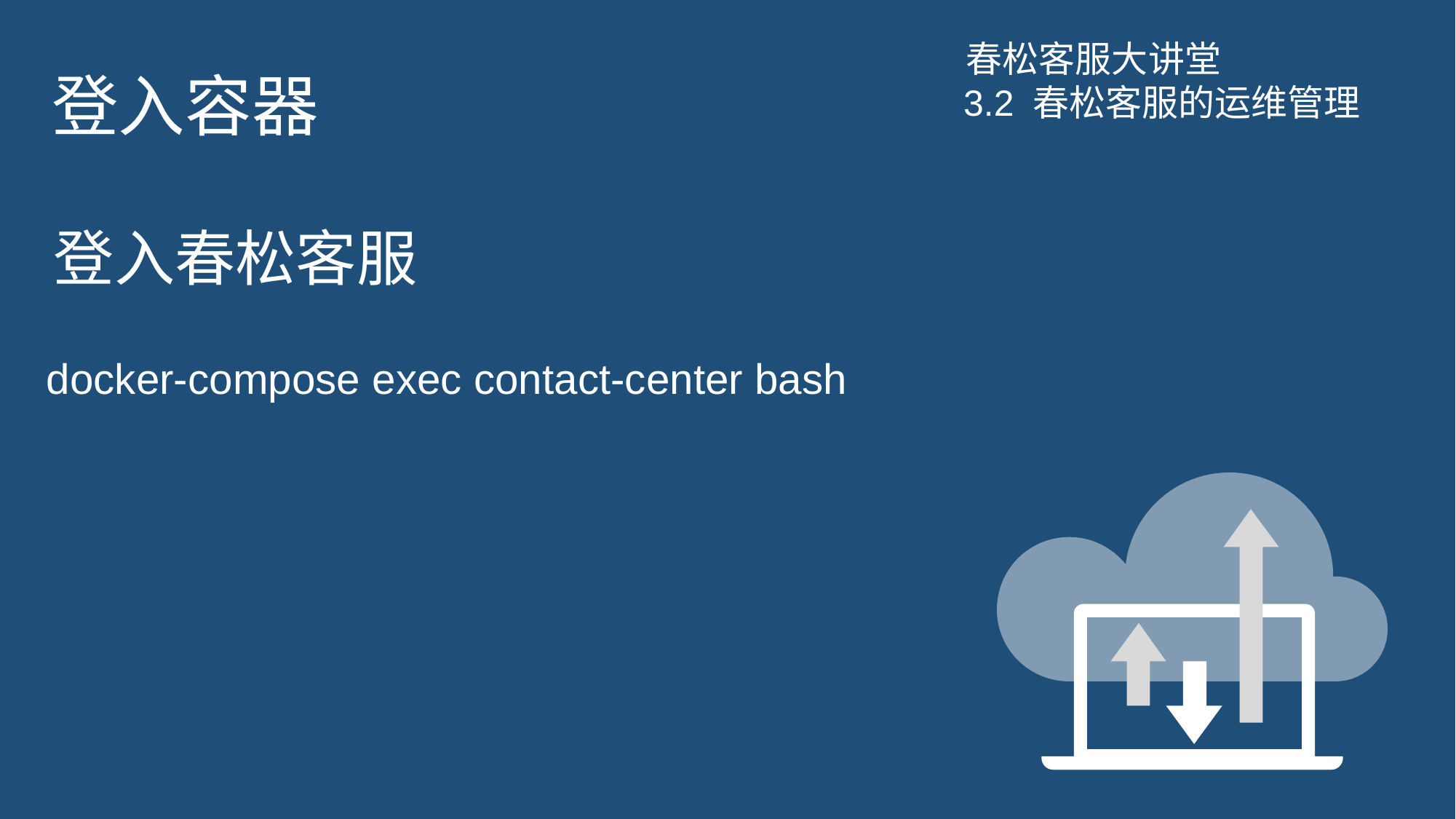

# 登入容器
春松客服大讲堂
3.2 春松客服的运维管理
登入春松客服
docker-compose exec contact-center bash